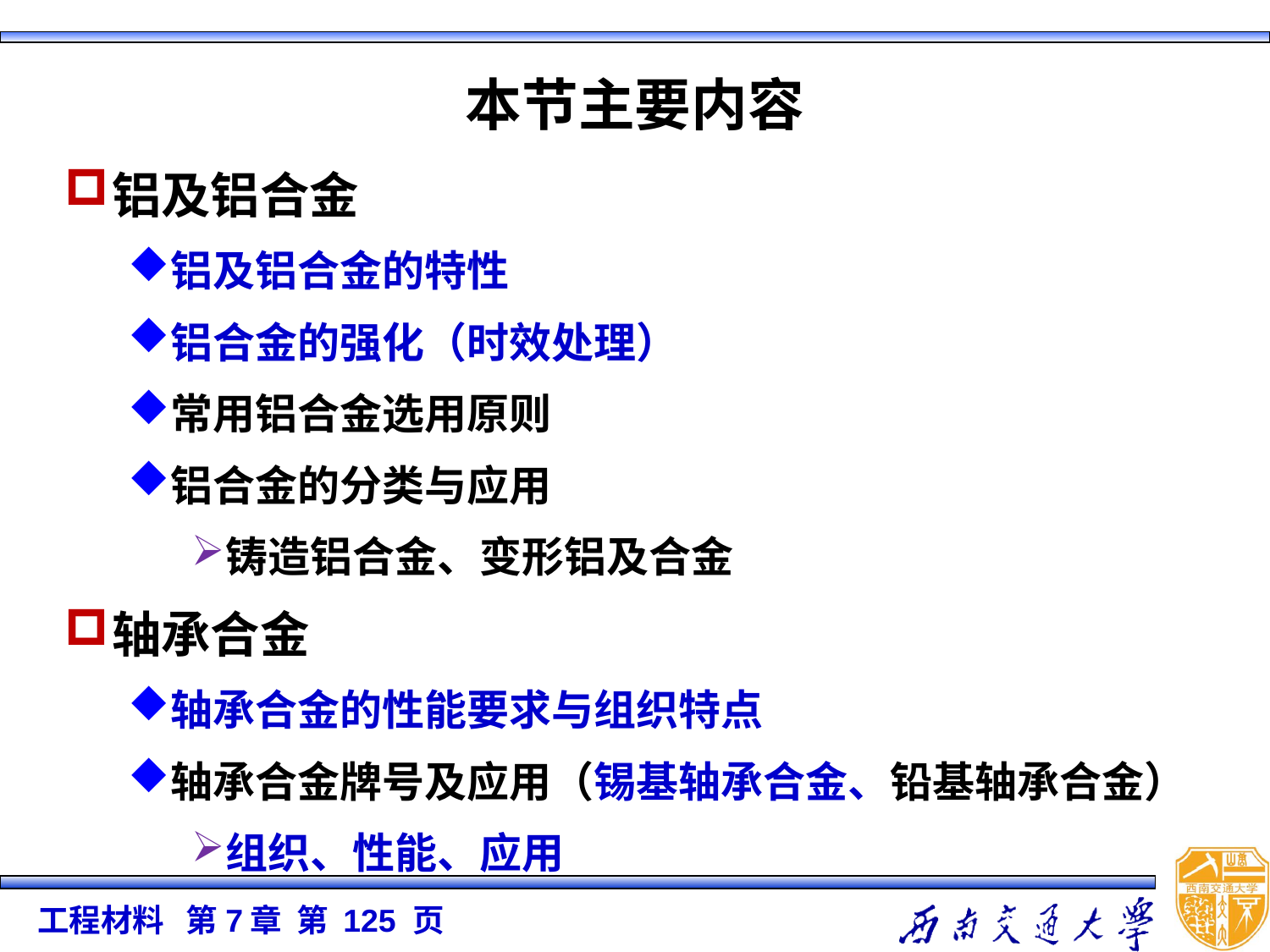

# 本节主要内容
铝及铝合金
铝及铝合金的特性
铝合金的强化（时效处理）
常用铝合金选用原则
铝合金的分类与应用
铸造铝合金、变形铝及合金
轴承合金
轴承合金的性能要求与组织特点
轴承合金牌号及应用（锡基轴承合金、铅基轴承合金）
组织、性能、应用